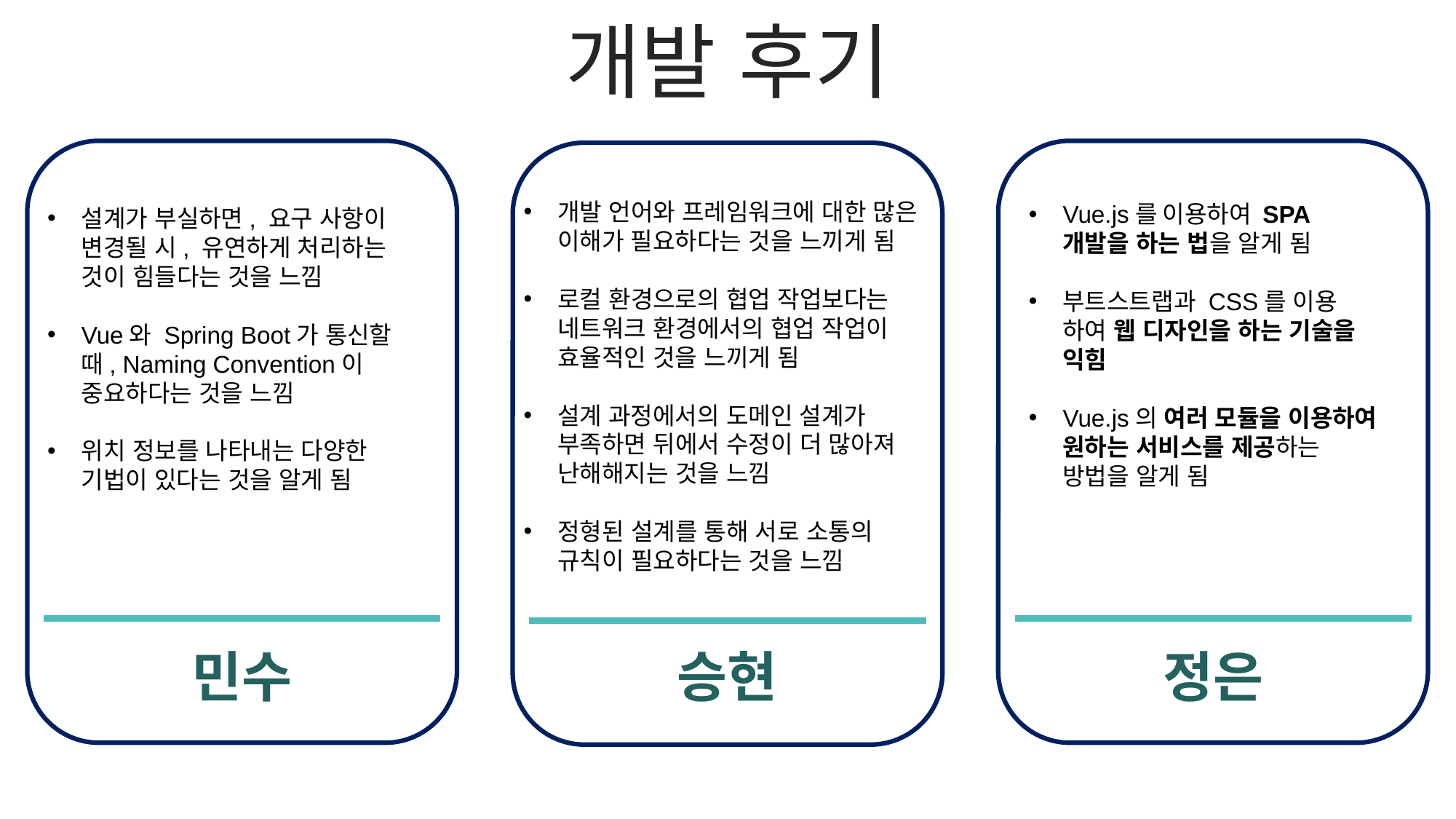

개발 후기

개발 언어와 프레임워크에 대한 많은 이해가 필요하다는 것을 느끼게 됨

로컬 환경으로의 협업 작업보다는 네트워크 환경에서의 협업 작업이 효율적인 것을 느끼게 됨

설계 과정에서의 도메인 설계가 부족하면 뒤에서 수정이 더 많아져 난해해지는 것을 느낌

정형된 설계를 통해 서로 소통의
규칙이 필요하다는 것을 느낌
Vue.js를 이용하여 SPA 개발을 하는 법을 알게 됨

부트스트랩과 CSS를 이용
하여 웹 디자인을 하는 기술을 익힘

Vue.js의 여러 모듈을 이용하여 원하는 서비스를 제공하는 방법을 알게 됨
설계가 부실하면, 요구 사항이 변경될 시, 유연하게 처리하는 것이 힘들다는 것을 느낌
Vue와 Spring Boot가 통신할 때, Naming Convention이 중요하다는 것을 느낌
위치 정보를 나타내는 다양한 기법이 있다는 것을 알게 됨
정은
승현
민수